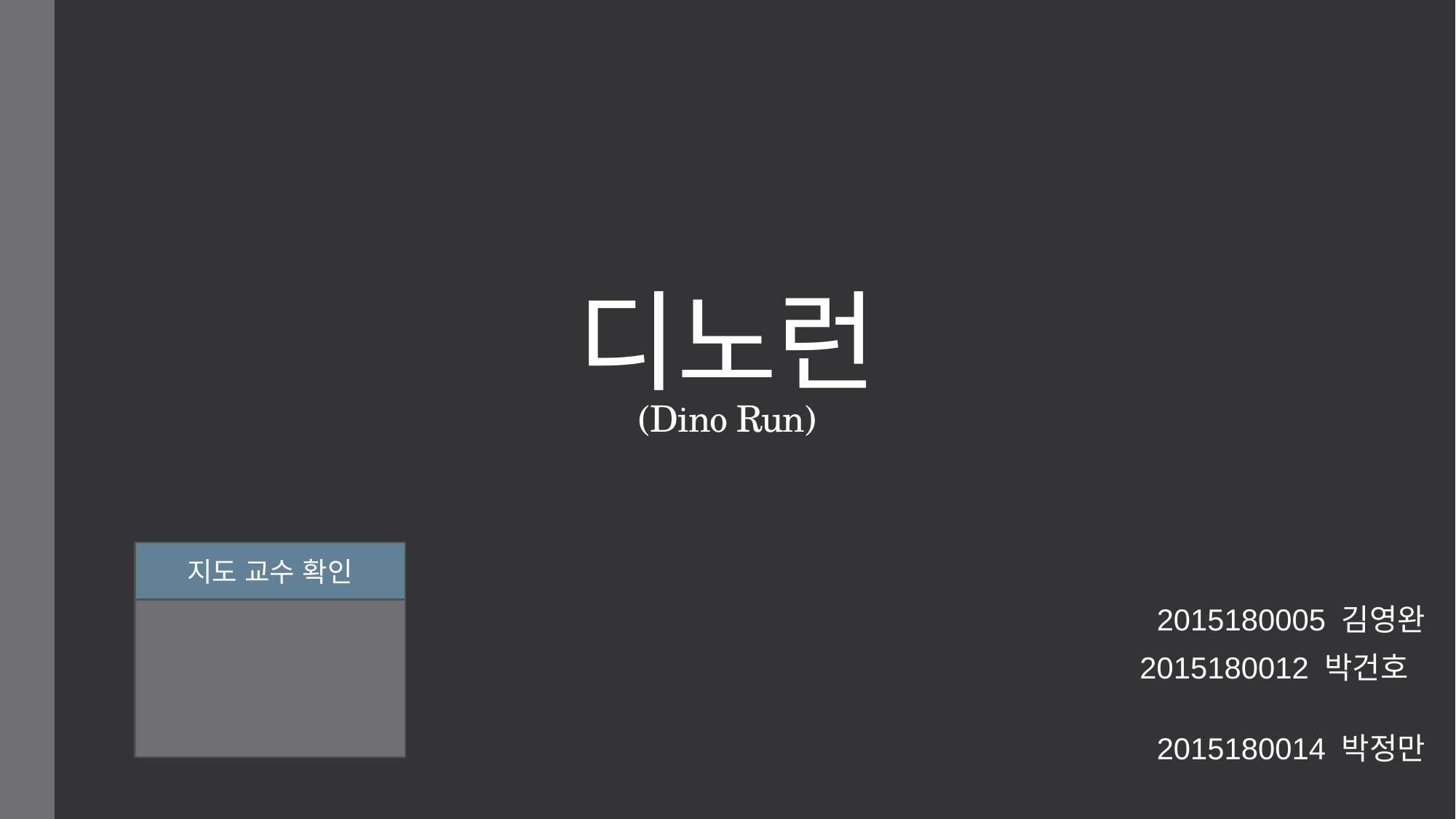

# 디노런
(Dino Run)
지도 교수 확인

2015180005 김영완
2015180012 박건호
2015180014 박정만